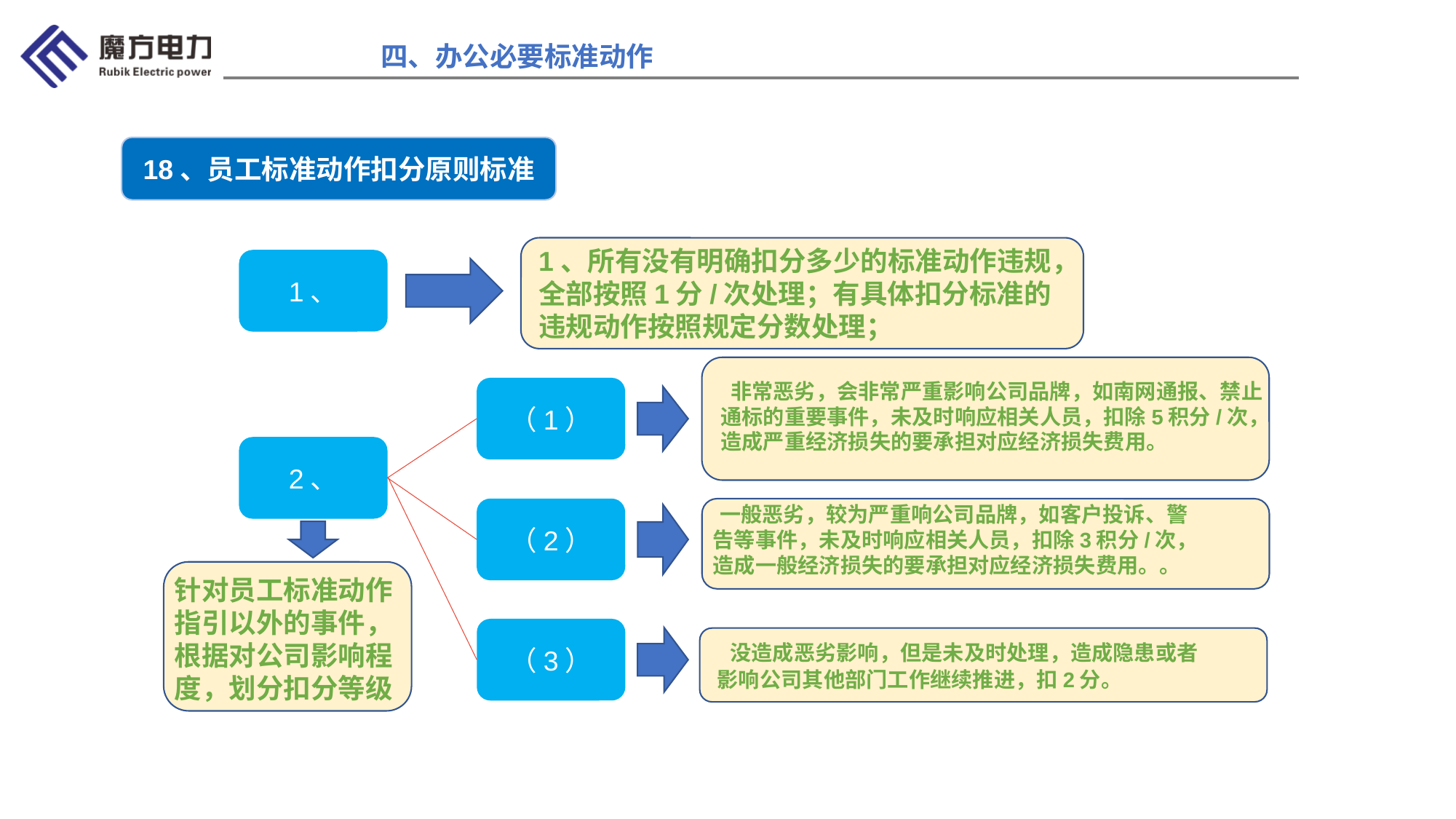

四、办公必要标准动作
18、员工标准动作扣分原则标准

1、所有没有明确扣分多少的标准动作违规，全部按照1分/次处理；有具体扣分标准的违规动作按照规定分数处理；

1、

 非常恶劣，会非常严重影响公司品牌，如南网通报、禁止通标的重要事件，未及时响应相关人员，扣除5积分/次，造成严重经济损失的要承担对应经济损失费用。

（1）

2、

 一般恶劣，较为严重响公司品牌，如客户投诉、警告等事件，未及时响应相关人员，扣除3积分/次，造成一般经济损失的要承担对应经济损失费用。。

（2）

针对员工标准动作指引以外的事件，根据对公司影响程度，划分扣分等级

（3）

 没造成恶劣影响，但是未及时处理，造成隐患或者影响公司其他部门工作继续推进，扣2分。